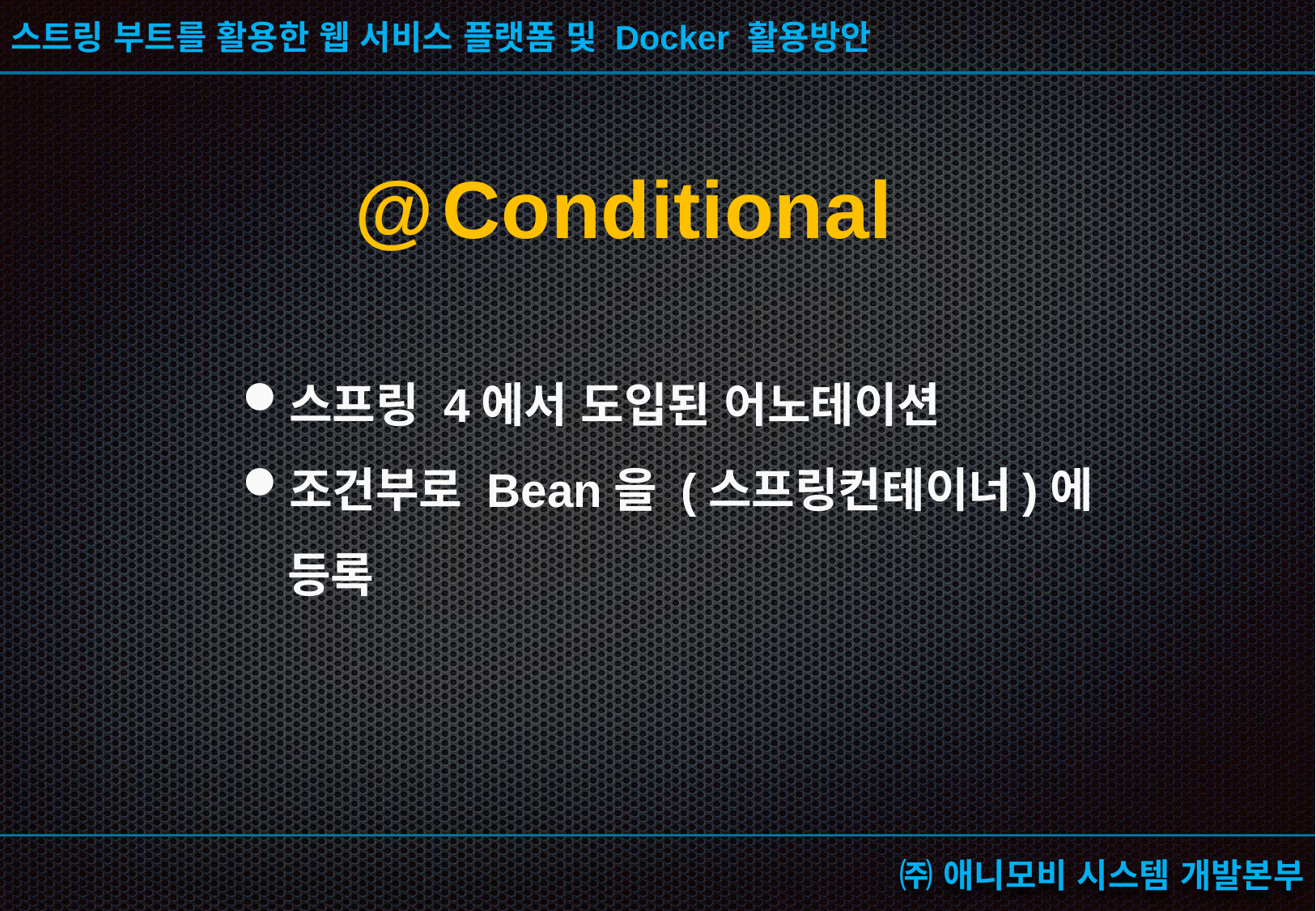

# @  Conditional
스프링 4에서 도입된 어노테이션
조건부로 Bean을 (스프링컨테이너)에 등록